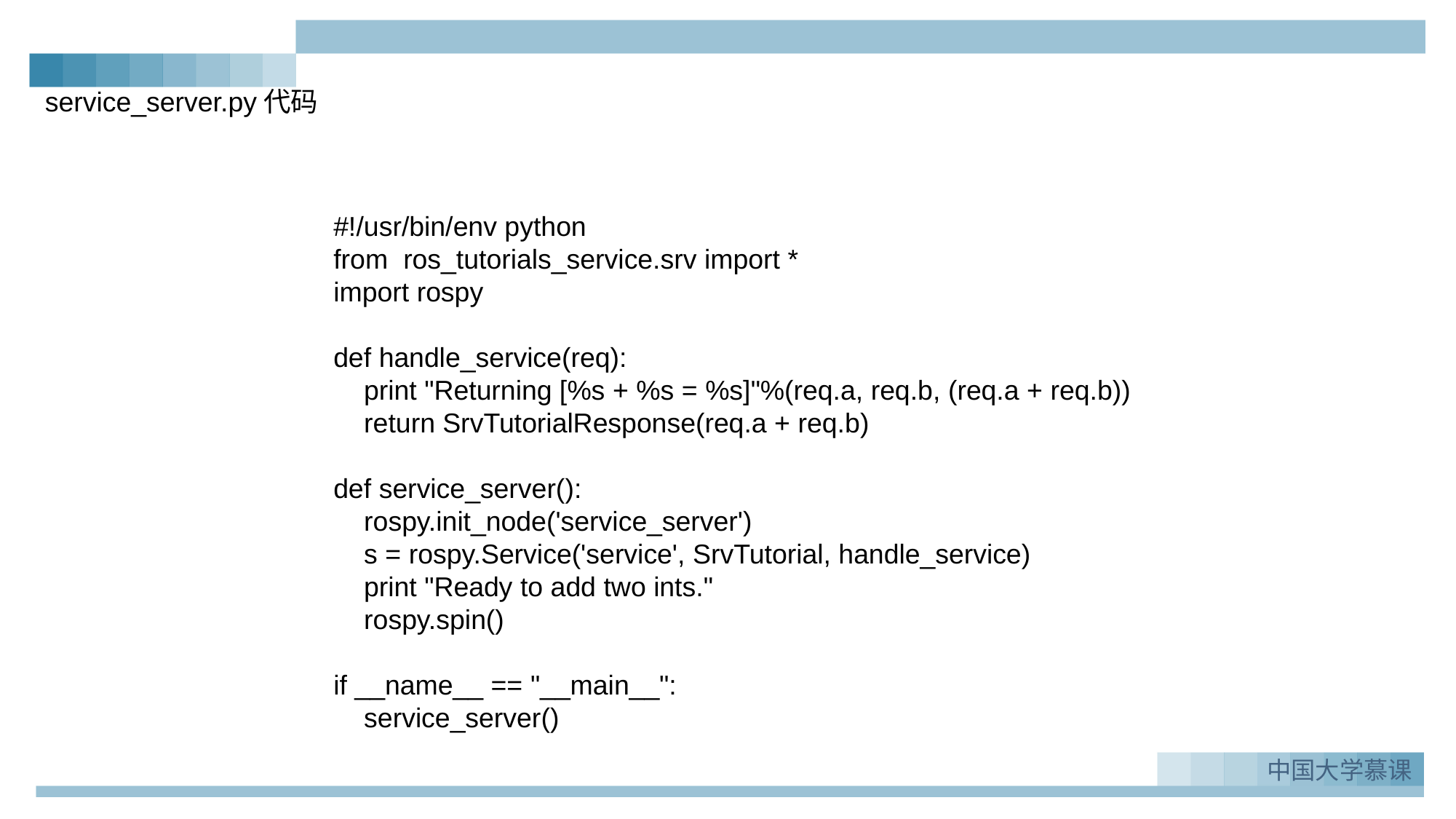

service_server.py代码

#!/usr/bin/env python
from  ros_tutorials_service.srv import *
import rospy

def handle_service(req):
    print "Returning [%s + %s = %s]"%(req.a, req.b, (req.a + req.b))
    return SrvTutorialResponse(req.a + req.b)

def service_server():
    rospy.init_node('service_server')
    s = rospy.Service('service', SrvTutorial, handle_service)
    print "Ready to add two ints."
    rospy.spin()

if __name__ == "__main__":
    service_server()
中国大学慕课